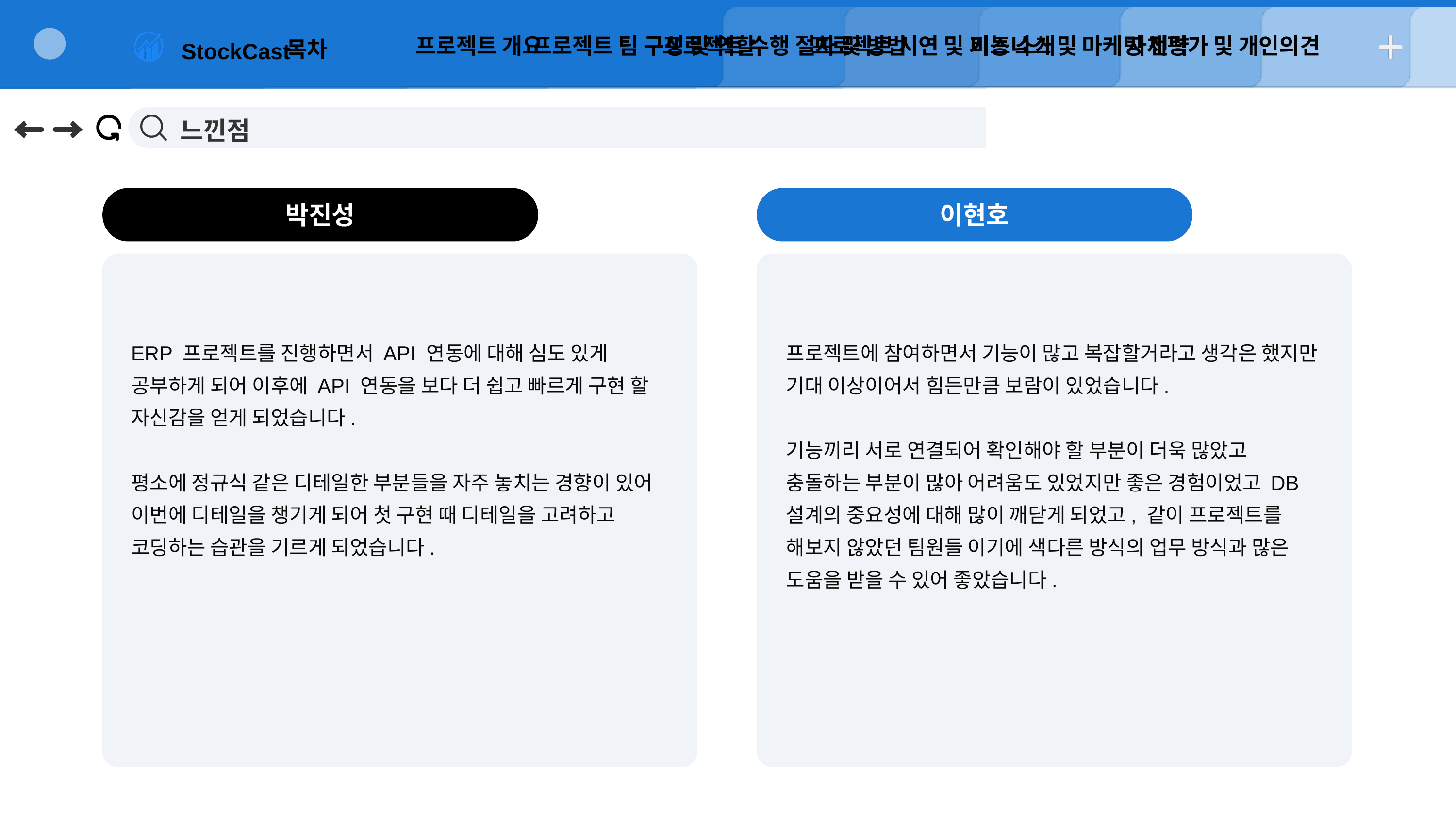

프로젝트 개요
프로젝트 팀 구성 및 역할
프로젝트 수행 절차 및 방법
프로젝트 시연 및 기능 소개
비즈니스 및 마케팅 전략
자체평가 및 개인의견

목차
StockCast

느낀점

박진성

이현호

ERP 프로젝트를 진행하면서 API 연동에 대해 심도 있게 공부하게 되어 이후에 API 연동을 보다 더 쉽고 빠르게 구현 할
자신감을 얻게 되었습니다.

평소에 정규식 같은 디테일한 부분들을 자주 놓치는 경향이 있어 이번에 디테일을 챙기게 되어 첫 구현 때 디테일을 고려하고 코딩하는 습관을 기르게 되었습니다.
프로젝트에 참여하면서 기능이 많고 복잡할거라고 생각은 했지만 기대 이상이어서 힘든만큼 보람이 있었습니다.

기능끼리 서로 연결되어 확인해야 할 부분이 더욱 많았고 충돌하는 부분이 많아 어려움도 있었지만 좋은 경험이었고 DB설계의 중요성에 대해 많이 깨닫게 되었고, 같이 프로젝트를 해보지 않았던 팀원들 이기에 색다른 방식의 업무 방식과 많은 도움을 받을 수 있어 좋았습니다.
Drew Feig